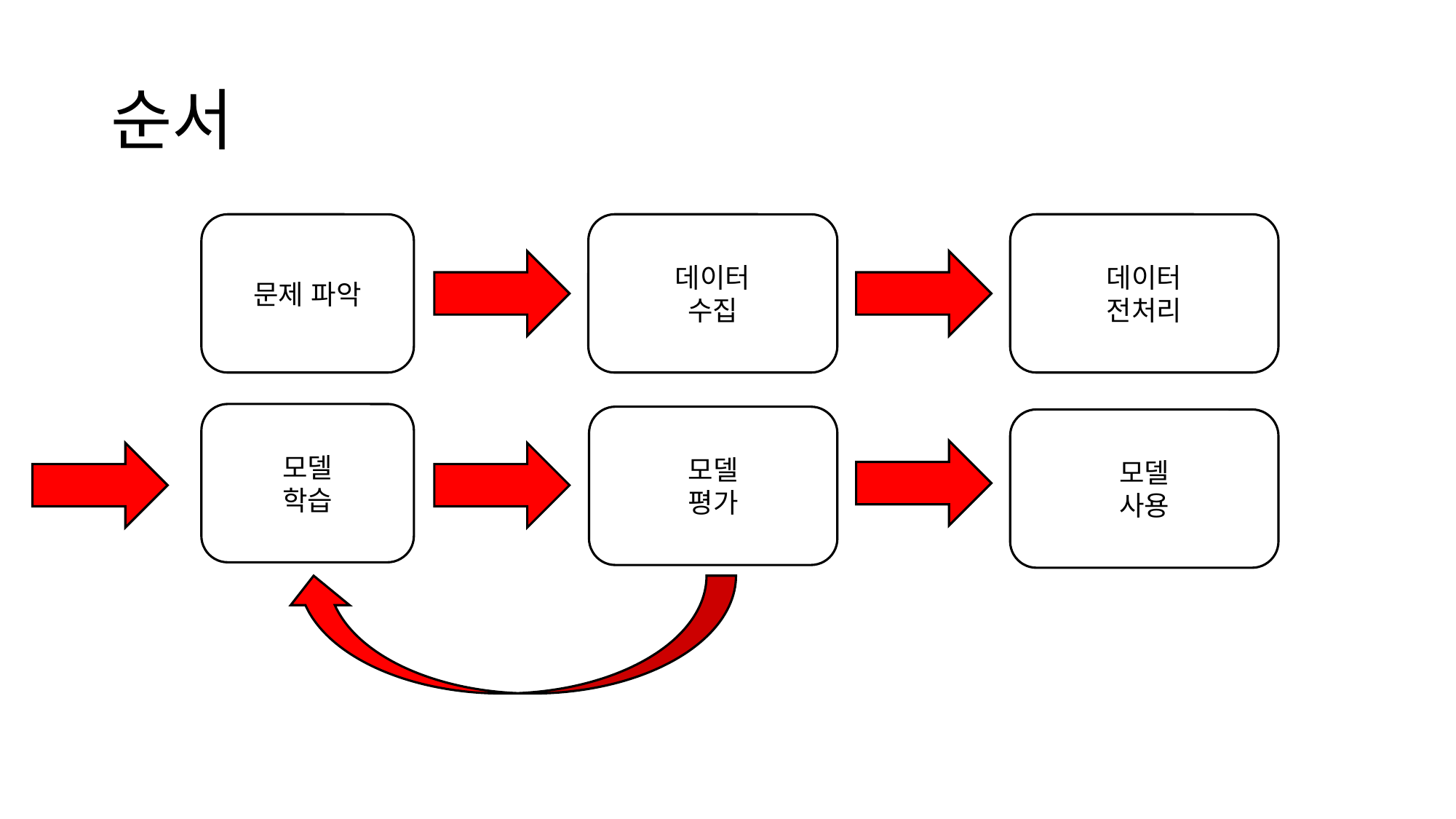

# 순서
문제 파악
데이터
수집
데이터
전처리

모델
학습
모델
평가
모델
사용